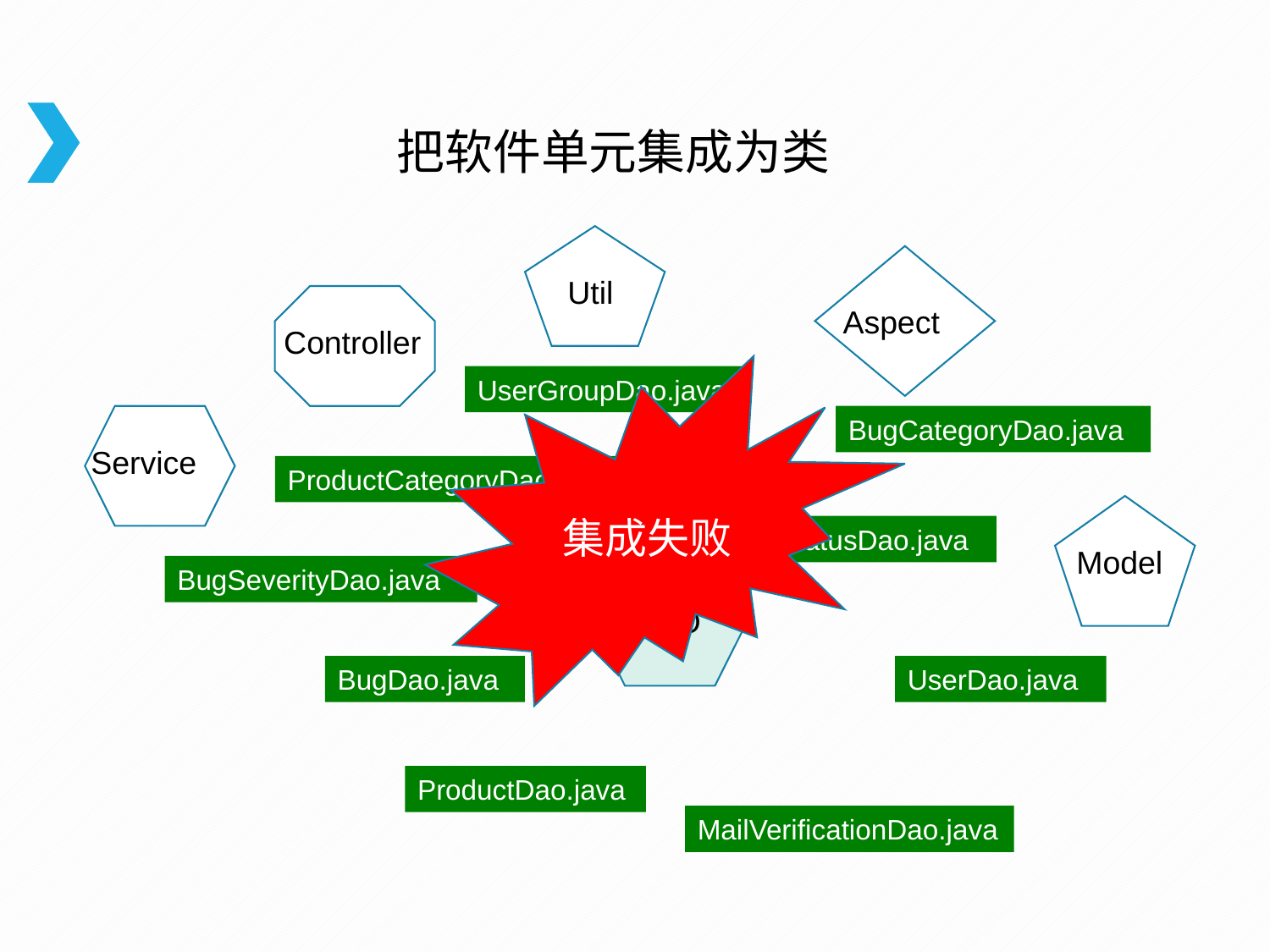

# 把软件单元集成为类

Util

Aspect

Controller
集成失败
UserGroupDao.java
BugCategoryDao.java

Service
ProductCategoryDao.java

Model
BugStatusDao.java
BugSeverityDao.java

DAO
BugDao.java
UserDao.java
ProductDao.java
MailVerificationDao.java